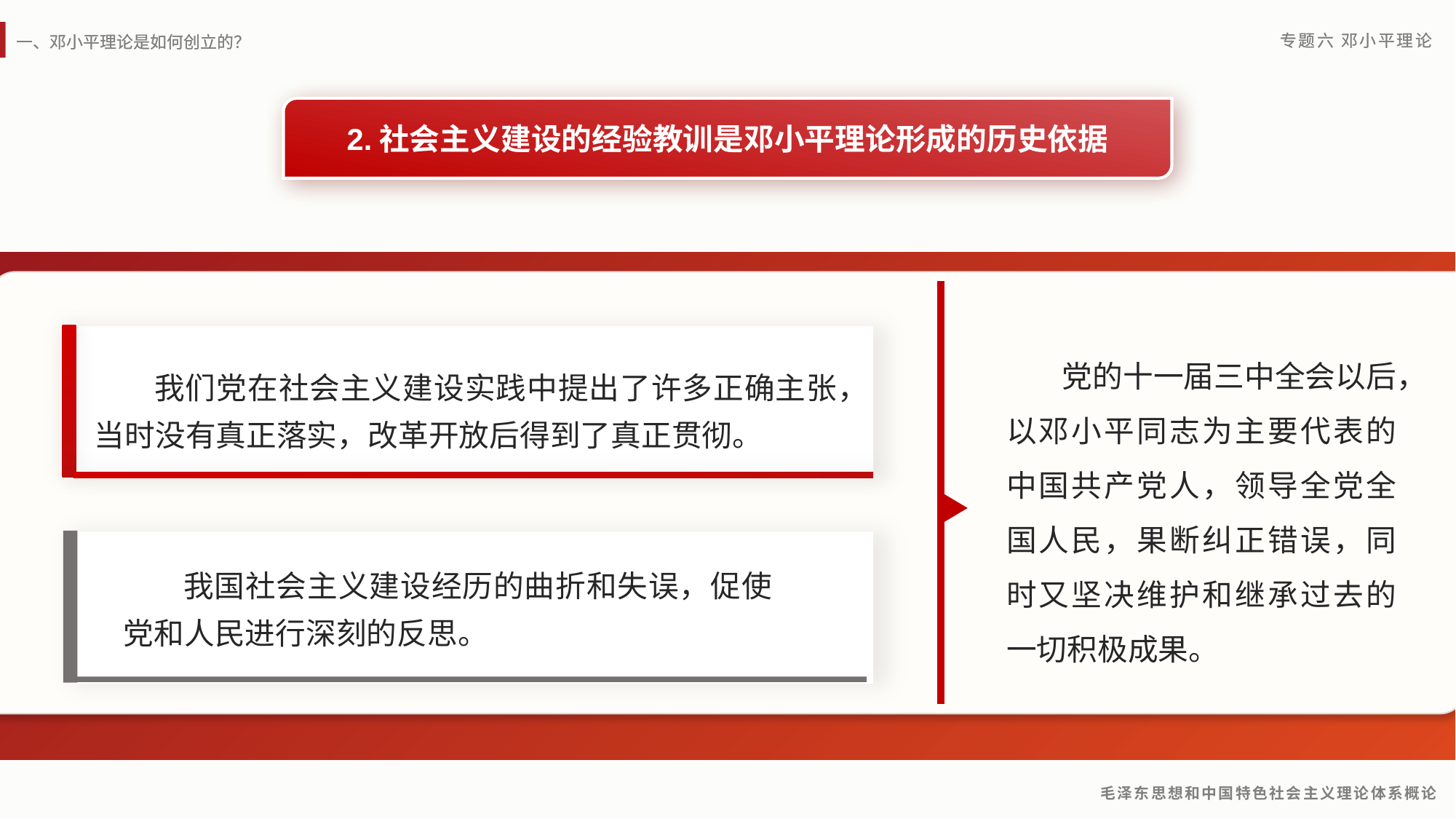

一、邓小平理论是如何创立的？
专题六 邓小平理论
2.社会主义建设的经验教训是邓小平理论形成的历史依据

       党的十一届三中全会以后，以邓小平同志为主要代表的中国共产党人，领导全党全国人民，果断纠正错误，同时又坚决维护和继承过去的一切积极成果。

       我们党在社会主义建设实践中提出了许多正确主张，当时没有真正落实，改革开放后得到了真正贯彻。

       我国社会主义建设经历的曲折和失误，促使党和人民进行深刻的反思。